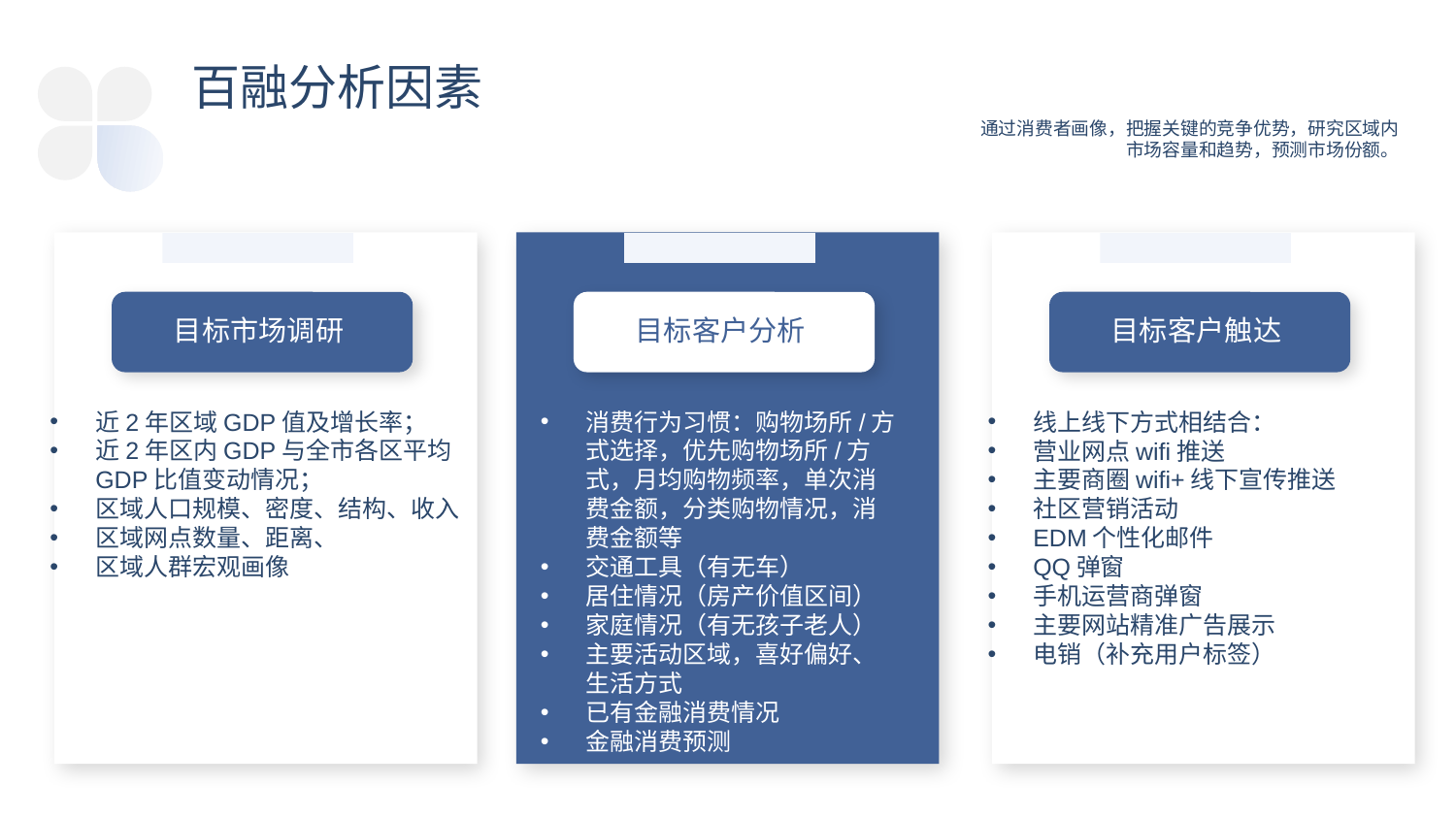

百融分析因素

通过消费者画像，把握关键的竞争优势，研究区域内市场容量和趋势，预测市场份额。

目标市场调研
目标客户分析
目标客户触达
近2年区域GDP值及增长率；
近2年区内GDP与全市各区平均GDP比值变动情况；
区域人口规模、密度、结构、收入
区域网点数量、距离、
区域人群宏观画像
消费行为习惯：购物场所/方式选择，优先购物场所/方式，月均购物频率，单次消费金额，分类购物情况，消费金额等
交通工具（有无车）
居住情况（房产价值区间）
家庭情况（有无孩子老人）
主要活动区域，喜好偏好、生活方式
已有金融消费情况
金融消费预测
线上线下方式相结合：
营业网点wifi推送
主要商圈wifi+线下宣传推送
社区营销活动
EDM个性化邮件
QQ弹窗
手机运营商弹窗
主要网站精准广告展示
电销（补充用户标签）